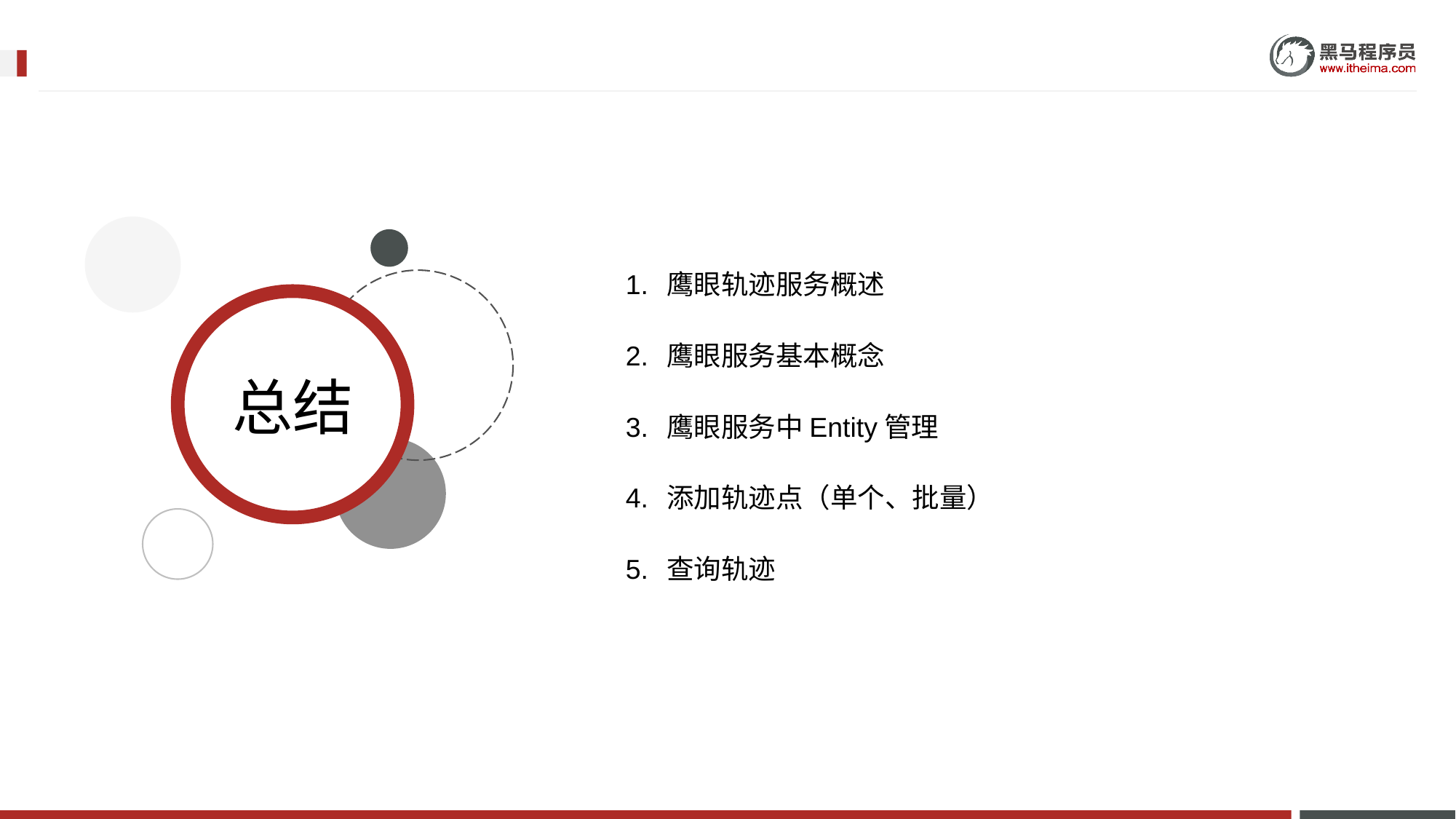

鹰眼轨迹服务概述
鹰眼服务基本概念
鹰眼服务中Entity管理
添加轨迹点（单个、批量）
查询轨迹